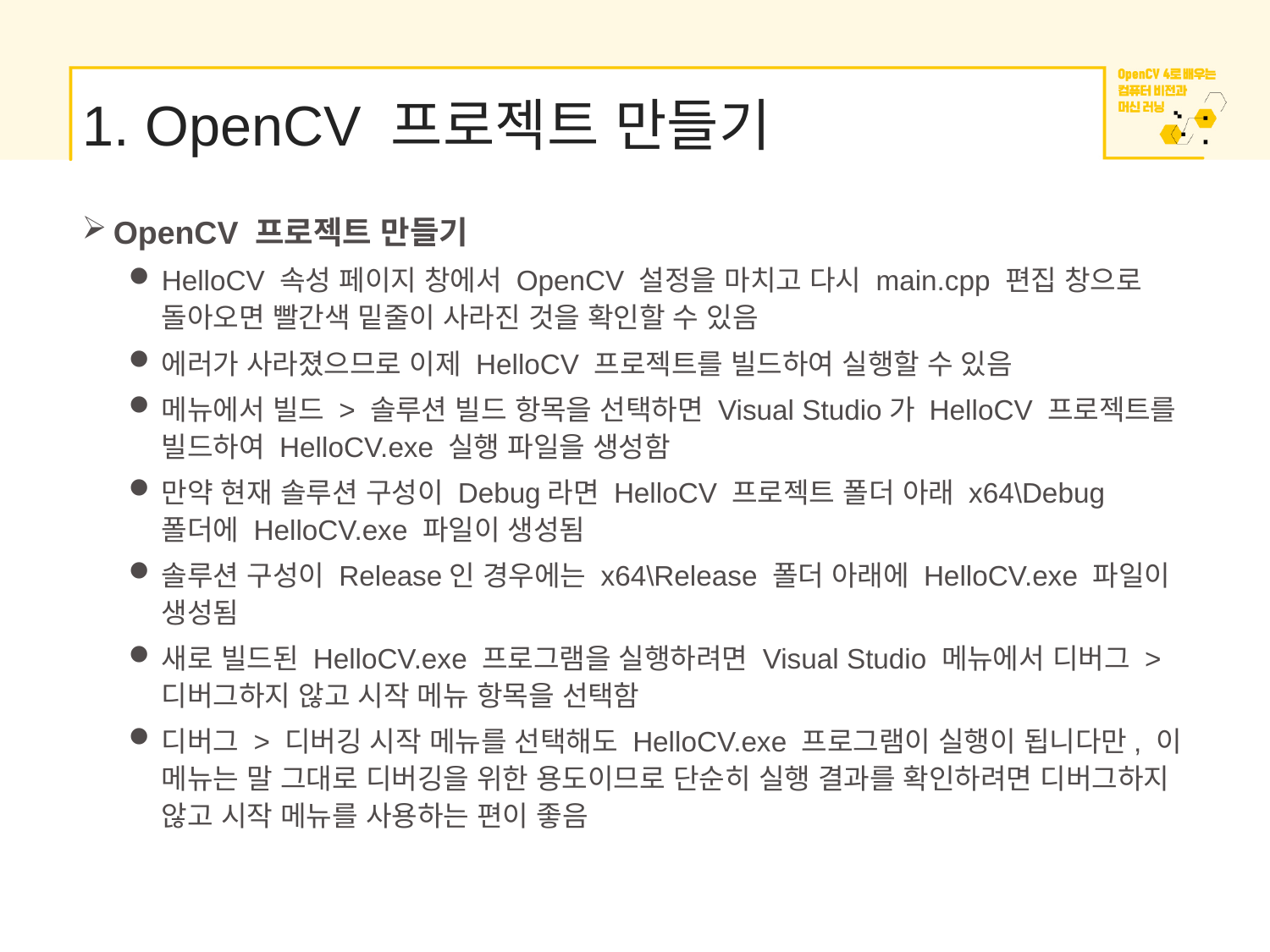

# 1. OpenCV 프로젝트 만들기
OpenCV 프로젝트 만들기
HelloCV 속성 페이지 창에서 OpenCV 설정을 마치고 다시 main.cpp 편집 창으로 돌아오면 빨간색 밑줄이 사라진 것을 확인할 수 있음
에러가 사라졌으므로 이제 HelloCV 프로젝트를 빌드하여 실행할 수 있음
메뉴에서 빌드 > 솔루션 빌드 항목을 선택하면 Visual Studio가 HelloCV 프로젝트를 빌드하여 HelloCV.exe 실행 파일을 생성함
만약 현재 솔루션 구성이 Debug라면 HelloCV 프로젝트 폴더 아래 x64\Debug 폴더에 HelloCV.exe 파일이 생성됨
솔루션 구성이 Release인 경우에는 x64\Release 폴더 아래에 HelloCV.exe 파일이 생성됨
새로 빌드된 HelloCV.exe 프로그램을 실행하려면 Visual Studio 메뉴에서 디버그 > 디버그하지 않고 시작 메뉴 항목을 선택함
디버그 > 디버깅 시작 메뉴를 선택해도 HelloCV.exe 프로그램이 실행이 됩니다만, 이 메뉴는 말 그대로 디버깅을 위한 용도이므로 단순히 실행 결과를 확인하려면 디버그하지 않고 시작 메뉴를 사용하는 편이 좋음